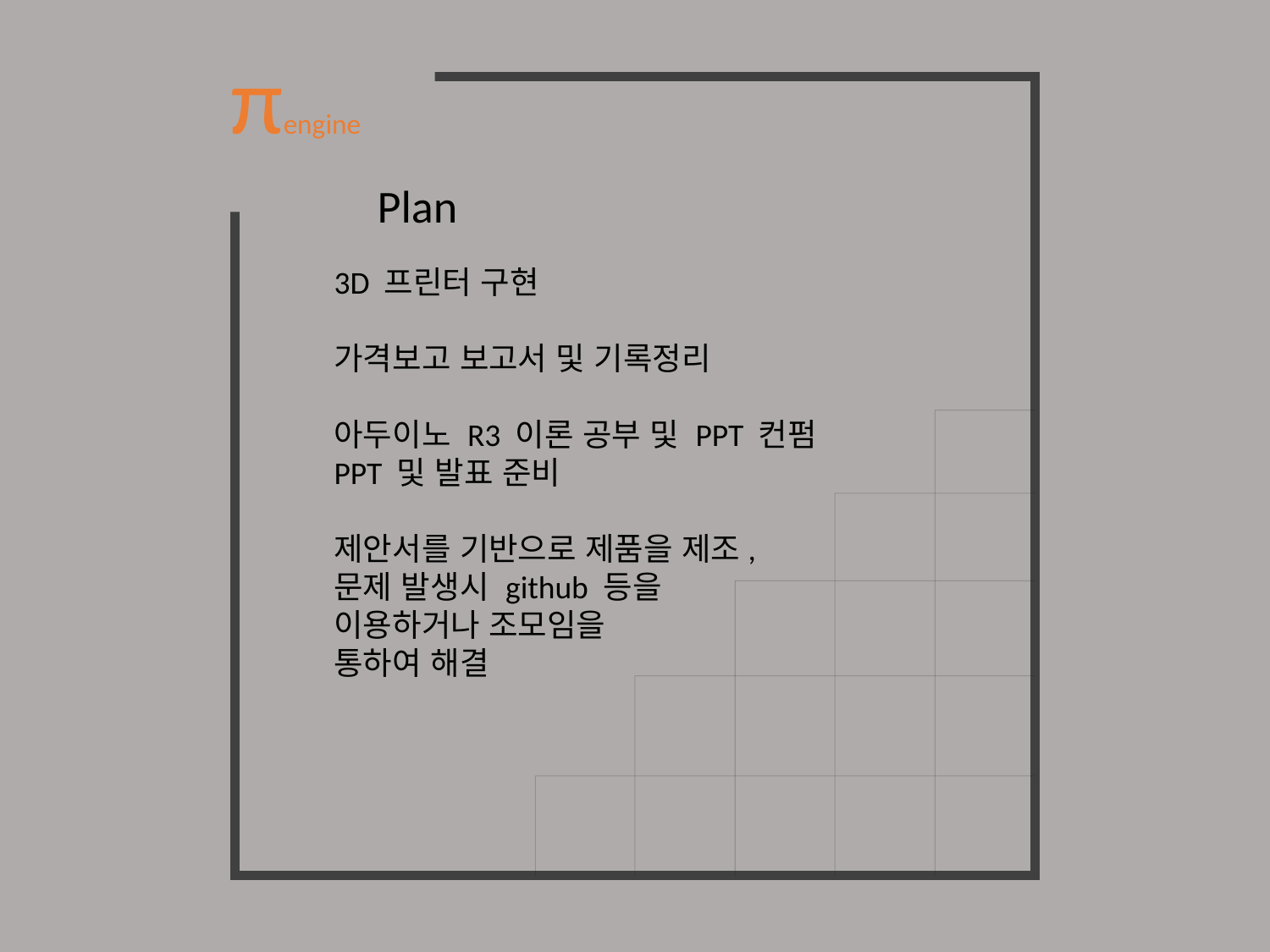

πengine

Plan
3D 프린터 구현

가격보고 보고서 및 기록정리

아두이노 R3 이론 공부 및 PPT 컨펌
PPT 및 발표 준비

제안서를 기반으로 제품을 제조,
문제 발생시 github 등을
이용하거나 조모임을
통하여 해결